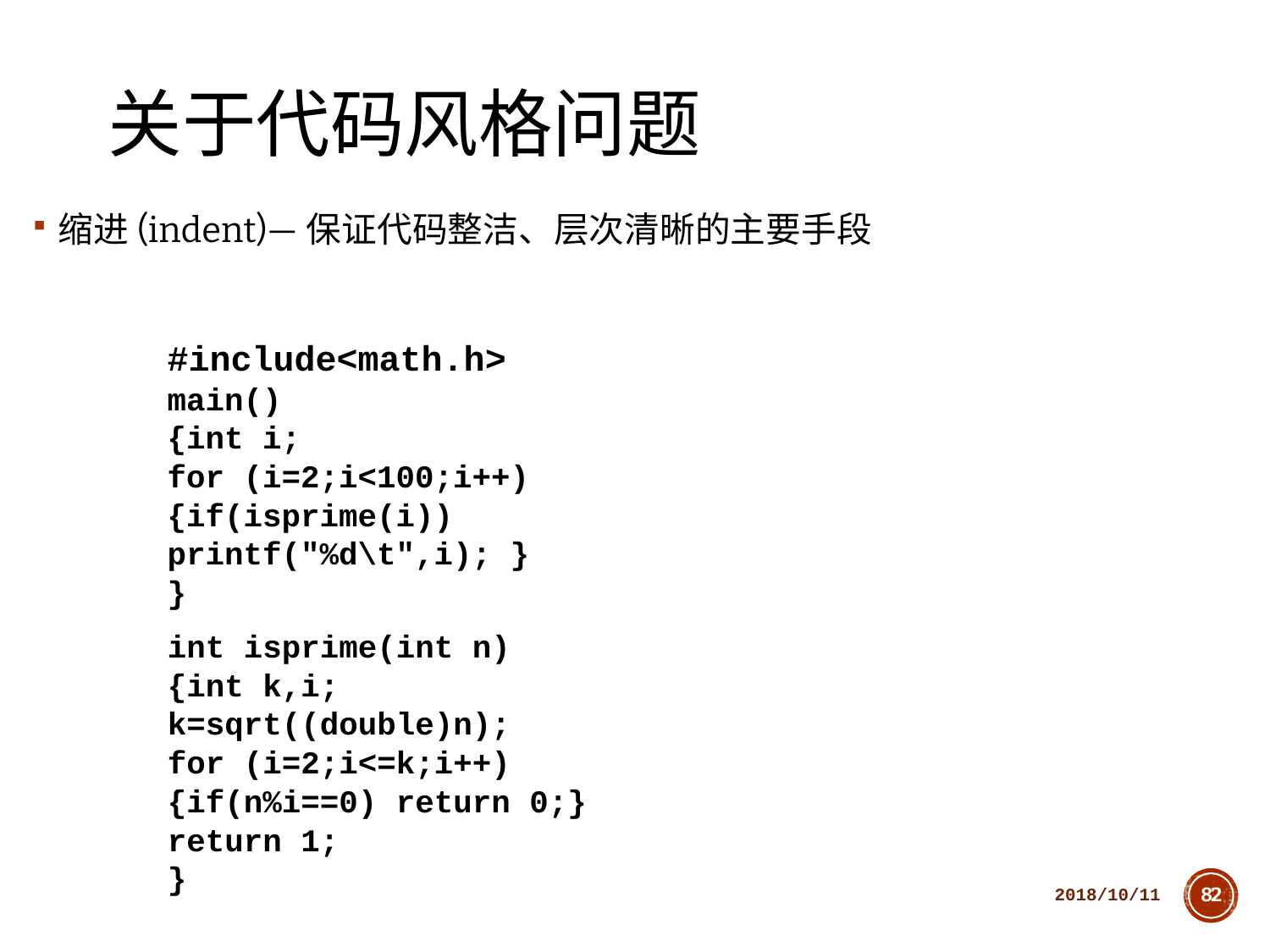

# 关于代码风格问题
缩进(indent)—保证代码整洁、层次清晰的主要手段
#include<math.h>
main()
{int i;
for (i=2;i<100;i++)
{if(isprime(i))
printf("%d\t",i); }
}
int isprime(int n)
{int k,i;
k=sqrt((double)n);
for (i=2;i<=k;i++)
{if(n%i==0) return 0;}
return 1;
}
2018/10/11
82